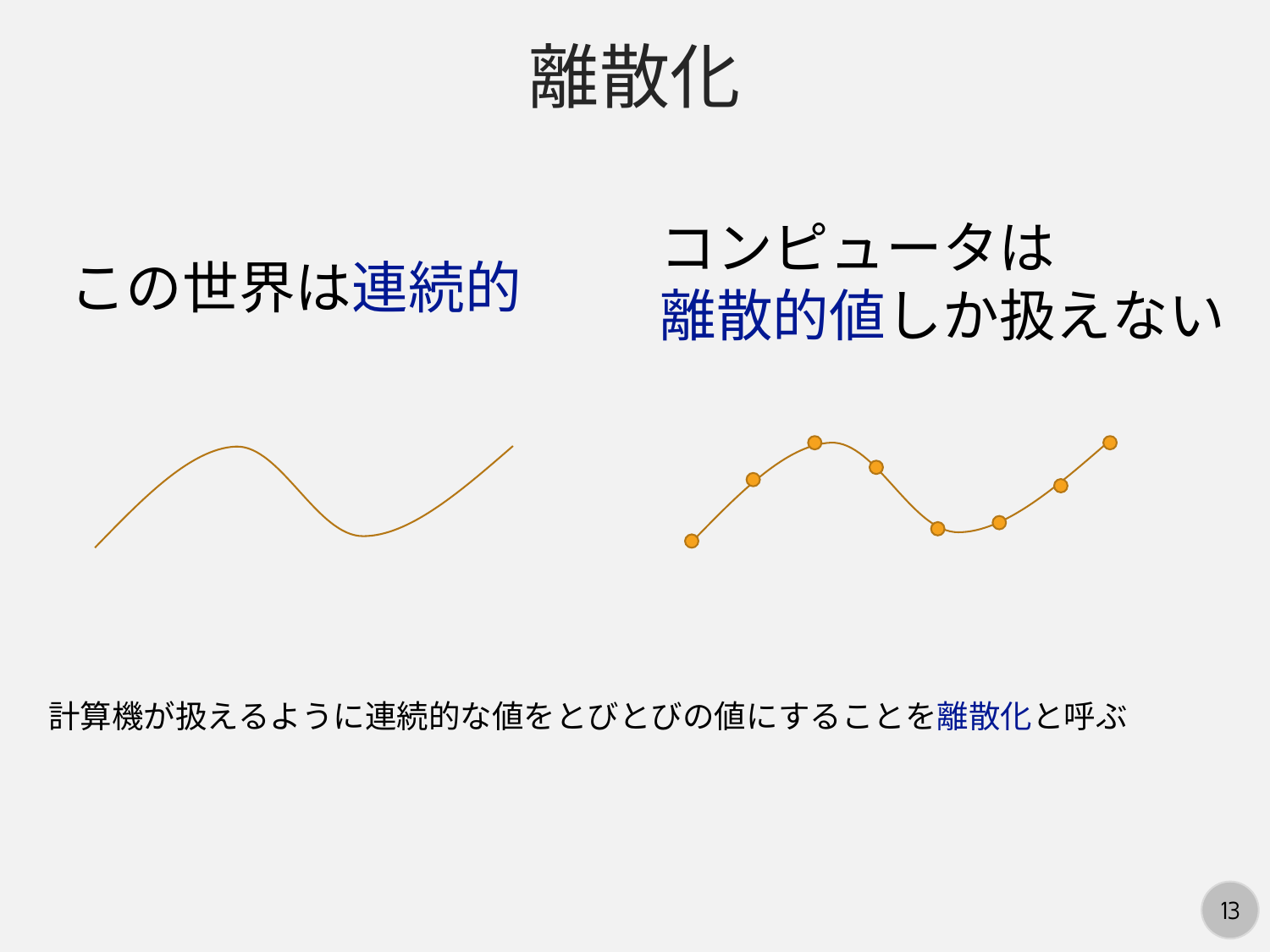

離散化
コンピュータは
離散的値しか扱えない
この世界は連続的

計算機が扱えるように連続的な値をとびとびの値にすることを離散化と呼ぶ